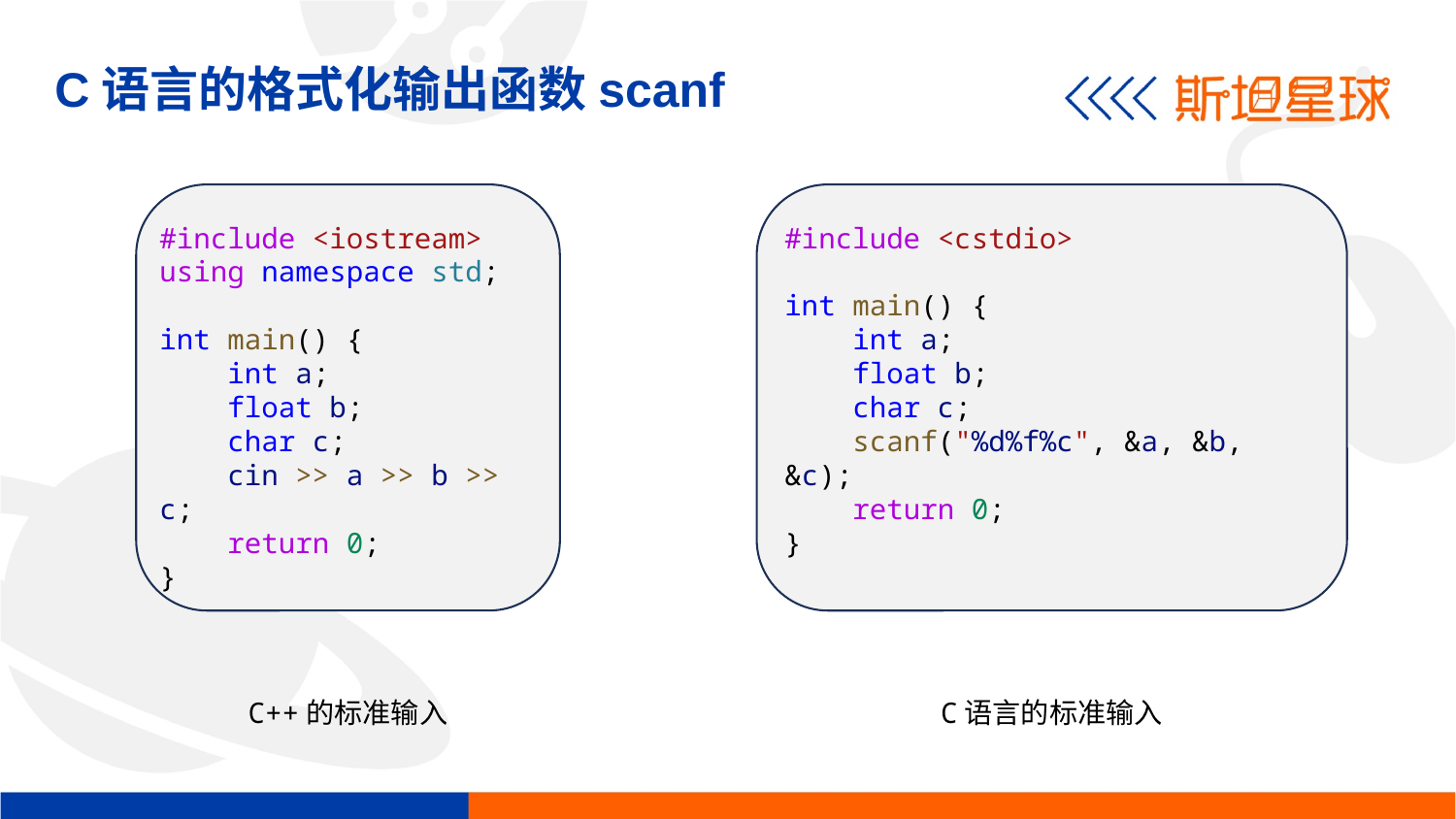

C语言的格式化输出函数scanf

#include <cstdio>
int main() {
    int a;
    float b;
    char c;
    scanf("%d%f%c", &a, &b, &c);
    return 0;
}

C语言的标准输入
#include <iostream>
using namespace std;
int main() {
    int a;
    float b;
    char c;
    cin >> a >> b >> c;
    return 0;
}

C++的标准输入